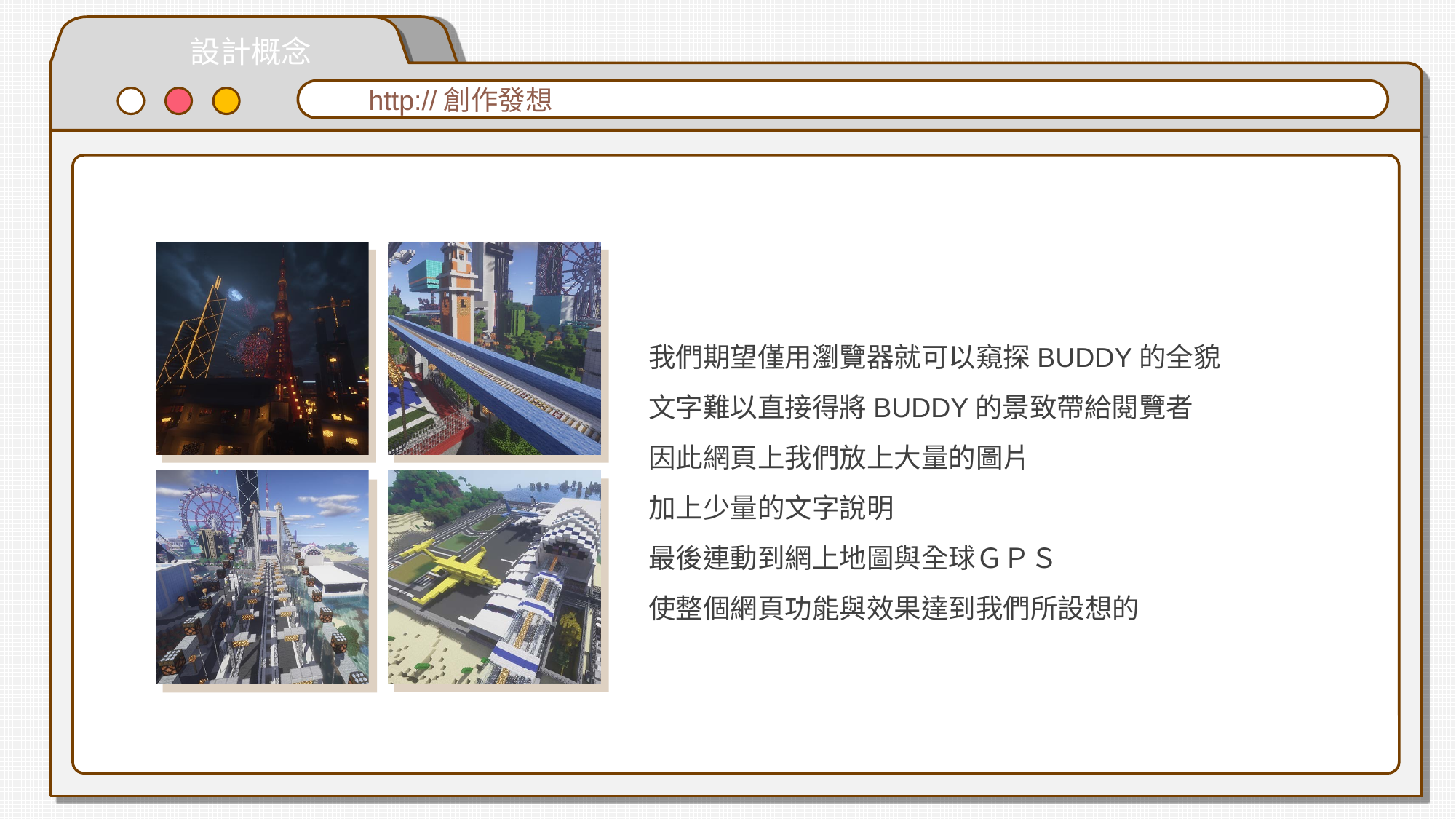

設計概念
http://創作發想

我們期望僅用瀏覽器就可以窺探BUDDY的全貌
文字難以直接得將BUDDY的景致帶給閱覽者
因此網頁上我們放上大量的圖片
加上少量的文字說明
最後連動到網上地圖與全球ＧＰＳ
使整個網頁功能與效果達到我們所設想的